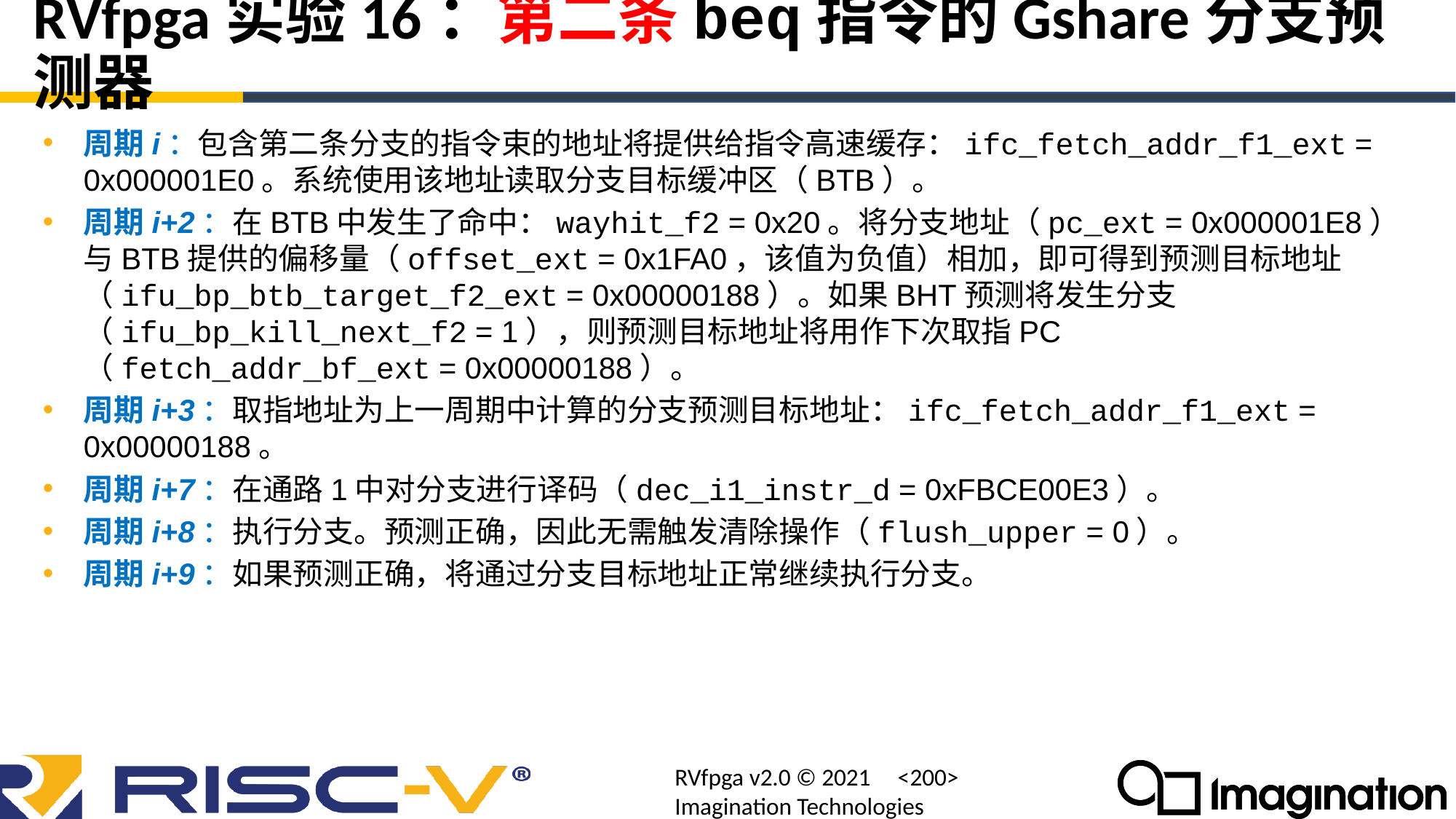

# RVfpga实验16：第二条beq指令的Gshare分支预测器
周期i：包含第二条分支的指令束的地址将提供给指令高速缓存：ifc_fetch_addr_f1_ext = 0x000001E0。系统使用该地址读取分支目标缓冲区（BTB）。
周期i+2：在BTB中发生了命中：wayhit_f2 = 0x20。将分支地址（pc_ext = 0x000001E8）
与BTB提供的偏移量（offset_ext = 0x1FA0，该值为负值）相加，即可得到预测目标地址（ifu_bp_btb_target_f2_ext = 0x00000188）。如果BHT预测将发生分支（ifu_bp_kill_next_f2 = 1），则预测目标地址将用作下次取指PC
（fetch_addr_bf_ext = 0x00000188）。
周期i+3：取指地址为上一周期中计算的分支预测目标地址：ifc_fetch_addr_f1_ext = 0x00000188。
周期i+7：在通路1中对分支进行译码（dec_i1_instr_d = 0xFBCE00E3）。
周期i+8：执行分支。预测正确，因此无需触发清除操作（flush_upper = 0）。
周期i+9：如果预测正确，将通过分支目标地址正常继续执行分支。